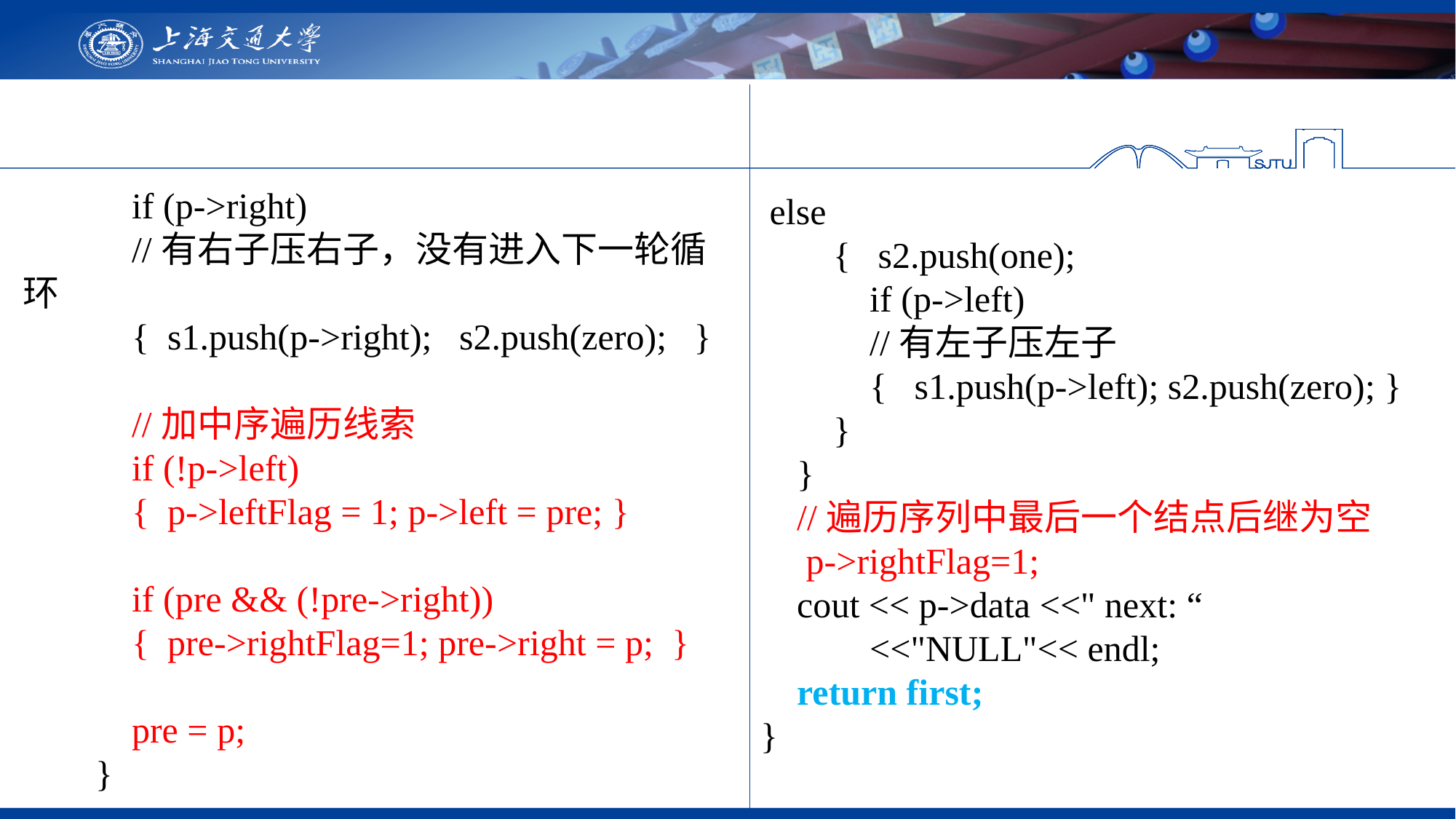

if (p->right)
            //有右子压右子，没有进入下一轮循环
            {  s1.push(p->right);   s2.push(zero);   }

            //加中序遍历线索
            if (!p->left)
            {  p->leftFlag = 1; p->left = pre; }

            if (pre && (!pre->right))
            {  pre->rightFlag=1; pre->right = p;  }

            pre = p;
        }
 else
        {   s2.push(one);
            if (p->left)
            //有左子压左子
            {   s1.push(p->left); s2.push(zero); }
        }
    }
    //遍历序列中最后一个结点后继为空
     p->rightFlag=1;
    cout << p->data <<" next: “
            <<"NULL"<< endl;
    return first;
}